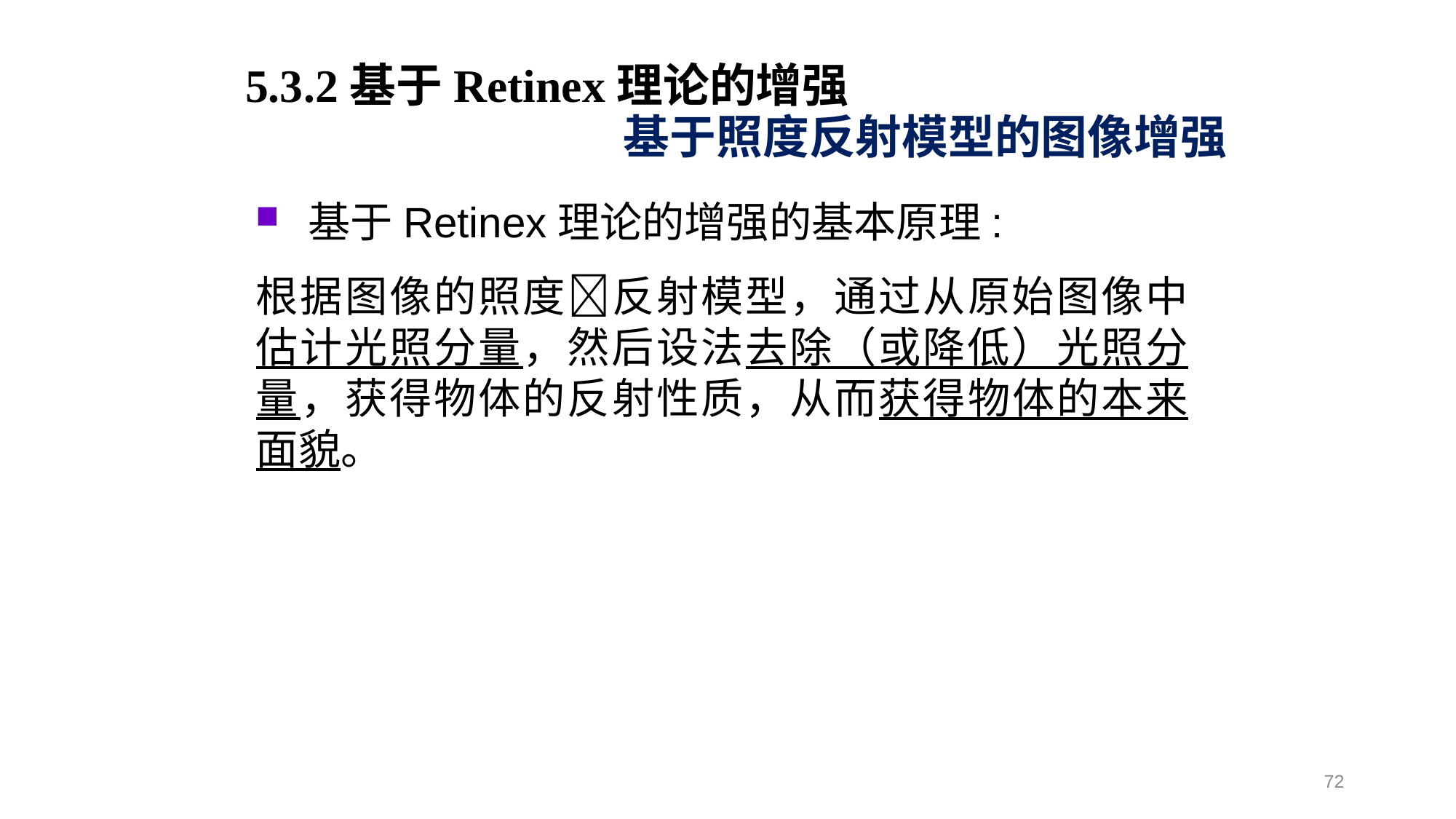

5.3.2基于Retinex理论的增强
基于照度反射模型的图像增强
基于Retinex理论的增强的基本原理:
根据图像的照度−反射模型，通过从原始图像中估计光照分量，然后设法去除（或降低）光照分量，获得物体的反射性质，从而获得物体的本来面貌。
72